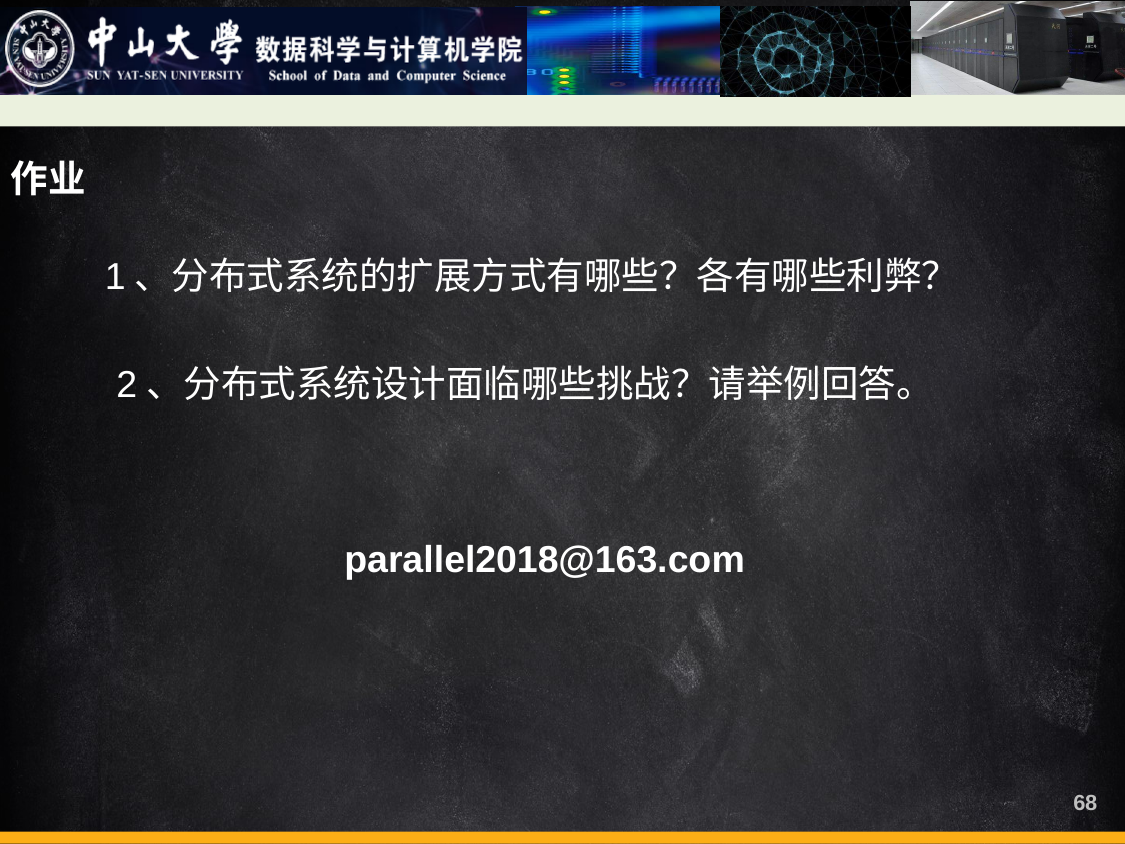

作业
1、分布式系统的扩展方式有哪些？各有哪些利弊？
2、分布式系统设计面临哪些挑战？请举例回答。
parallel2018@163.com